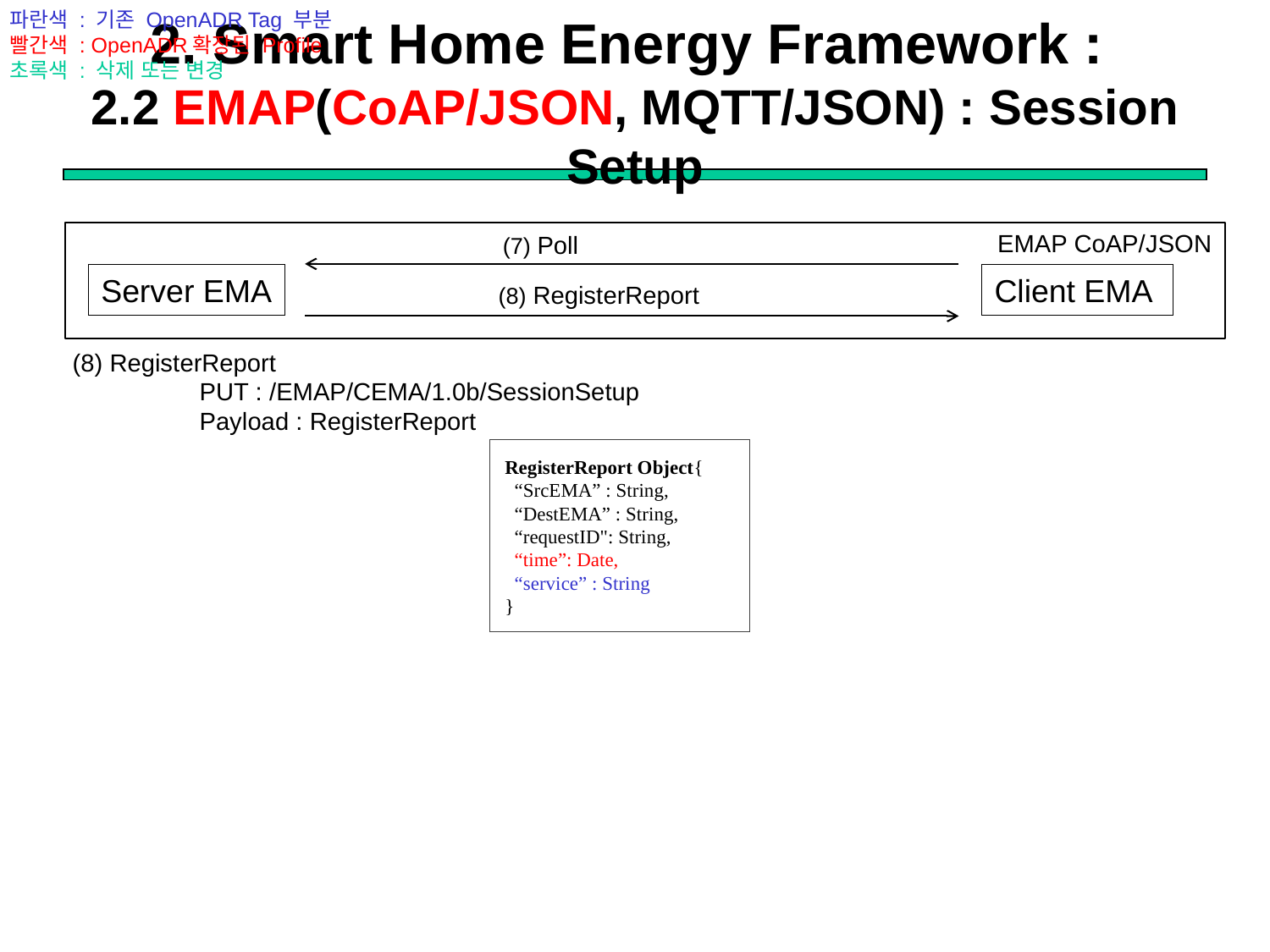

파란색 : 기존 OpenADR Tag 부분
빨간색 : OpenADR확장된 Profile
초록색 : 삭제 또는 변경
# 2. Smart Home Energy Framework : 2.2 EMAP(CoAP/JSON, MQTT/JSON) : Session Setup
EMAP CoAP/JSON

(7) Poll
Server EMA
Client EMA
(8) RegisterReport
(8) RegisterReport
	PUT : /EMAP/CEMA/1.0b/SessionSetup
	Payload : RegisterReport

RegisterReport Object{
  “SrcEMA” : String,
  “DestEMA” : String,
  “requestID": String,
  “time”: Date,
  “service” : String
}